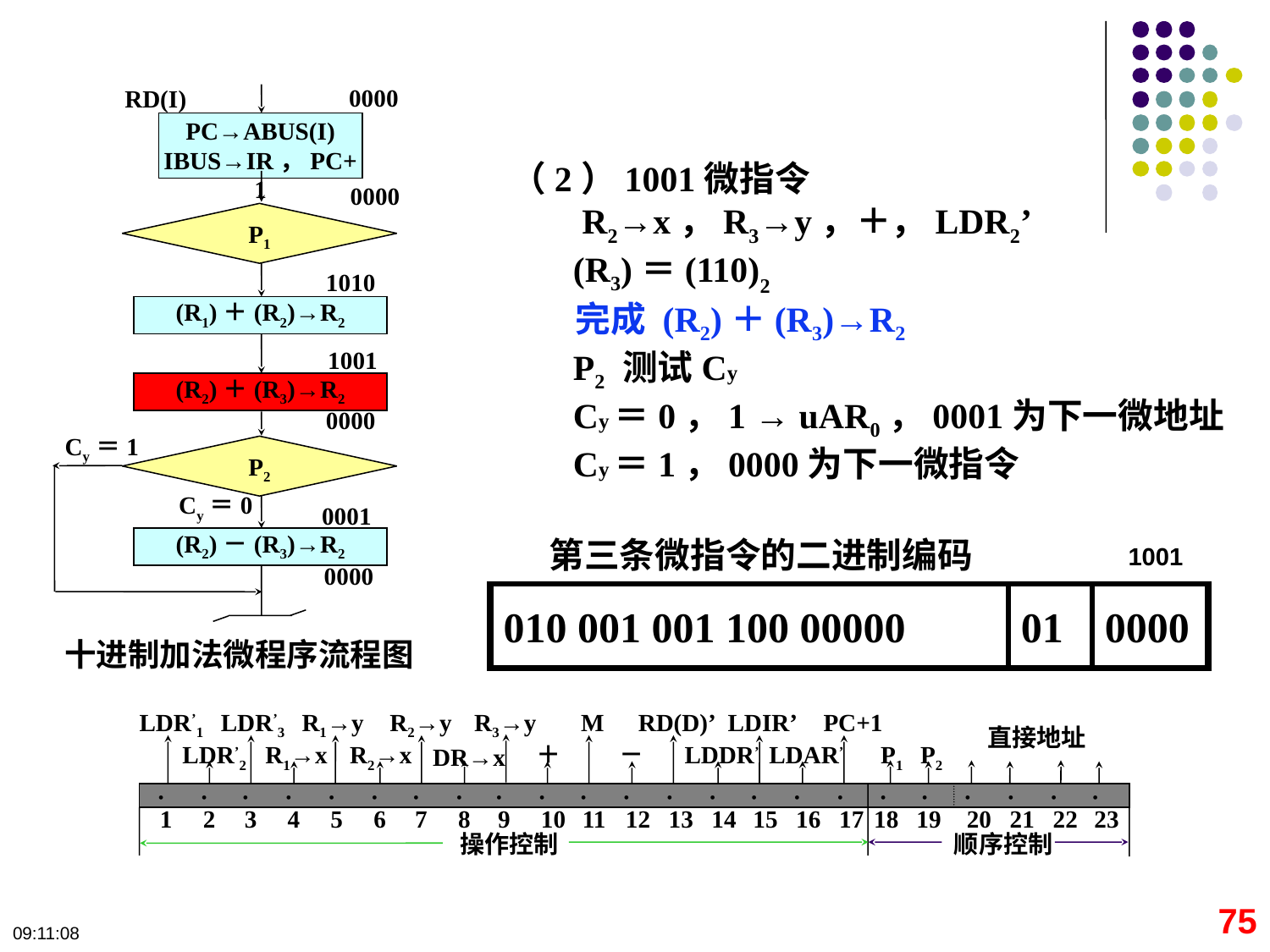

0000
RD(I)

PC→ABUS(I)
IBUS→IR，PC+1

0000
P1

1010
(R1)＋(R2)→R2

1001
(R2)＋(R3)→R2
0000

Cy＝1
P2

Cy＝0

0001
(R2)－(R3)→R2
0000

十进制加法微程序流程图
（2）1001微指令
        R2→x，R3→y，＋，LDR2’
       (R3)＝(110)2
       完成 (R2)＋(R3)→R2
       P2 测试Cy
       Cy＝0，1 → uAR0，0001为下一微地址
       Cy＝1，0000为下一微指令
第三条微指令的二进制编码
1001

010 001 001 100 00000

01

0000

LDR’1
LDR’3
R1→y
R2→y
R3→y
M
RD(D)’
LDIR’
PC+1
直接地址

LDR’2
R1→x
R2→x
＋
－
LDDR’
LDAR’
P1
P2
DR→x

·
·
·
·
·
·
·
·
·
·
·
·
·
·
·
·
·
·
·
·
·
·
·

1
2
3
4
5
6
7
8
9
10
11
12
13
14
15
16
17
18
19
20
21
22
23

操作控制
顺序控制

75
09:11:08